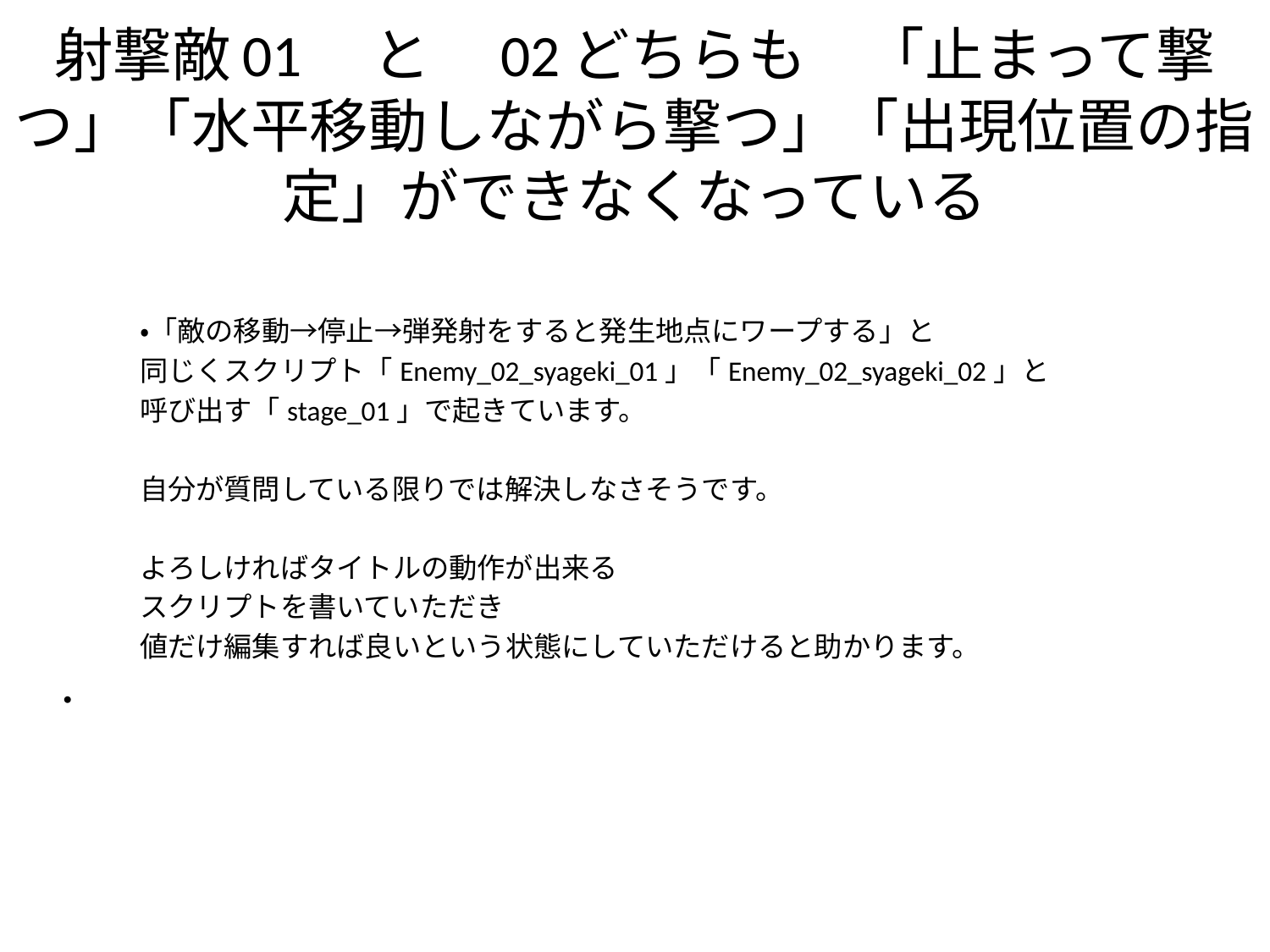

# 射撃敵01　と　02どちらも　「止まって撃つ」「水平移動しながら撃つ」「出現位置の指定」ができなくなっている
・「敵の移動→停止→弾発射をすると発生地点にワープする」と
同じくスクリプト「Enemy_02_syageki_01」「Enemy_02_syageki_02」と
呼び出す「stage_01」で起きています。

自分が質問している限りでは解決しなさそうです。

よろしければタイトルの動作が出来る
スクリプトを書いていただき
値だけ編集すれば良いという状態にしていただけると助かります。
・